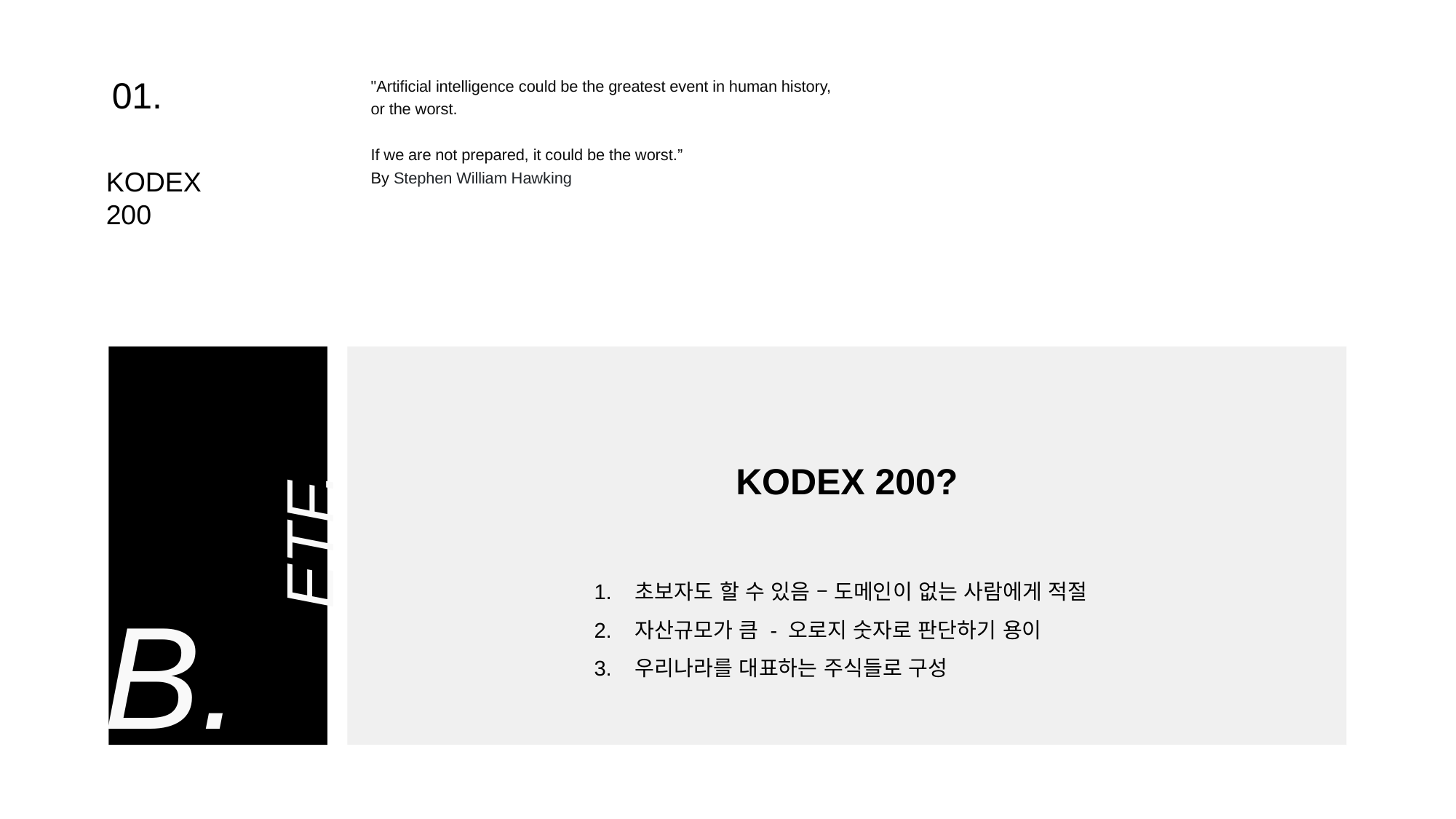

01.
"Artificial intelligence could be the greatest event in human history,
or the worst.

If we are not prepared, it could be the worst.”
By Stephen William Hawking
KODEX
200

KODEX 200?

ETF.
초보자도 할 수 있음 – 도메인이 없는 사람에게 적절
자산규모가 큼 - 오로지 숫자로 판단하기 용이
우리나라를 대표하는 주식들로 구성
B.